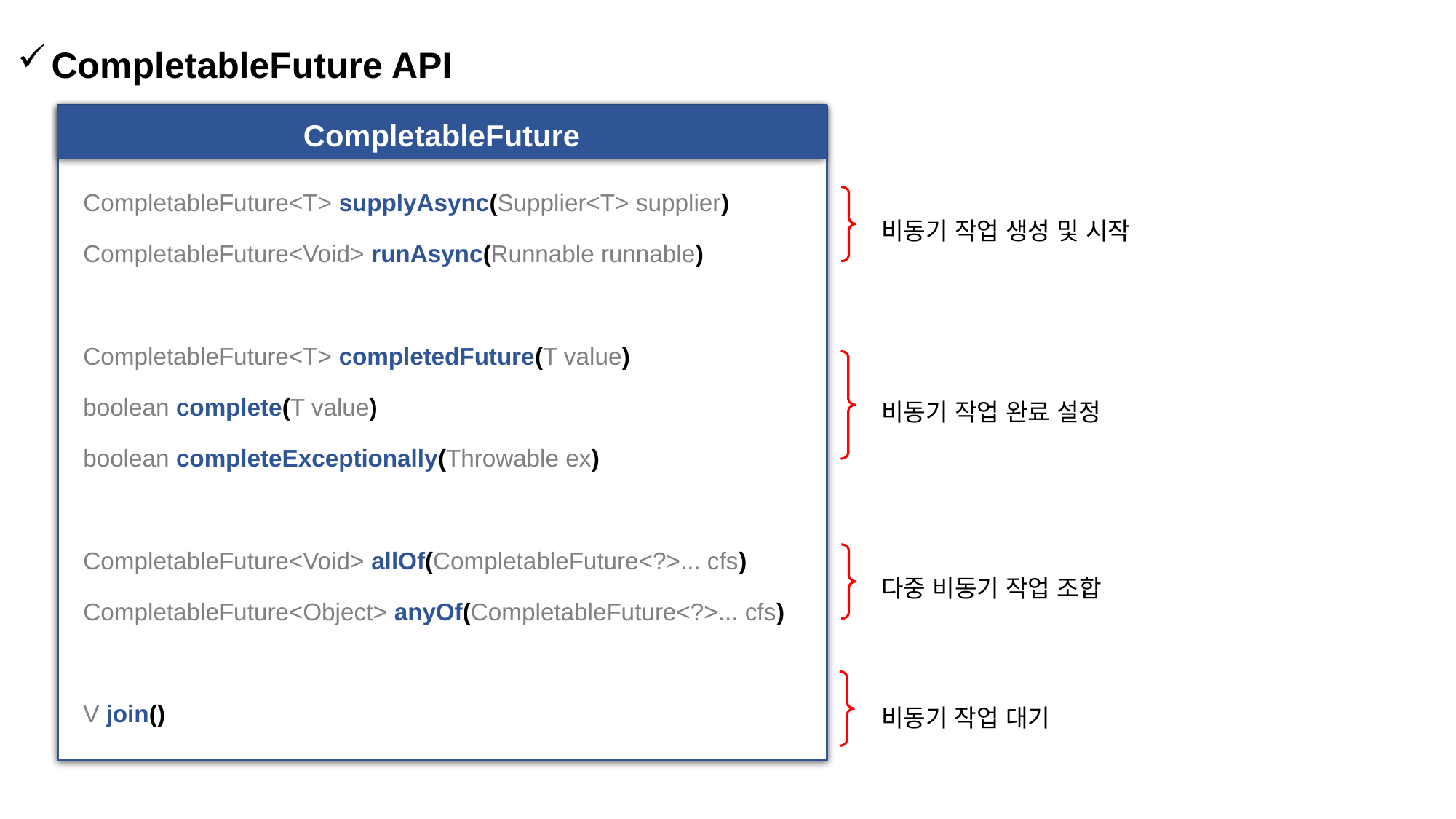

CompletableFuture API

CompletableFuture
CompletableFuture<T> supplyAsync(Supplier<T> supplier)
CompletableFuture<Void> runAsync(Runnable runnable)

CompletableFuture<T> completedFuture(T value)
boolean complete(T value)
boolean completeExceptionally(Throwable ex)

CompletableFuture<Void> allOf(CompletableFuture<?>... cfs)
CompletableFuture<Object> anyOf(CompletableFuture<?>... cfs)

V join()

비동기 작업 생성 및 시작

비동기 작업 완료 설정

다중 비동기 작업 조합

비동기 작업 대기